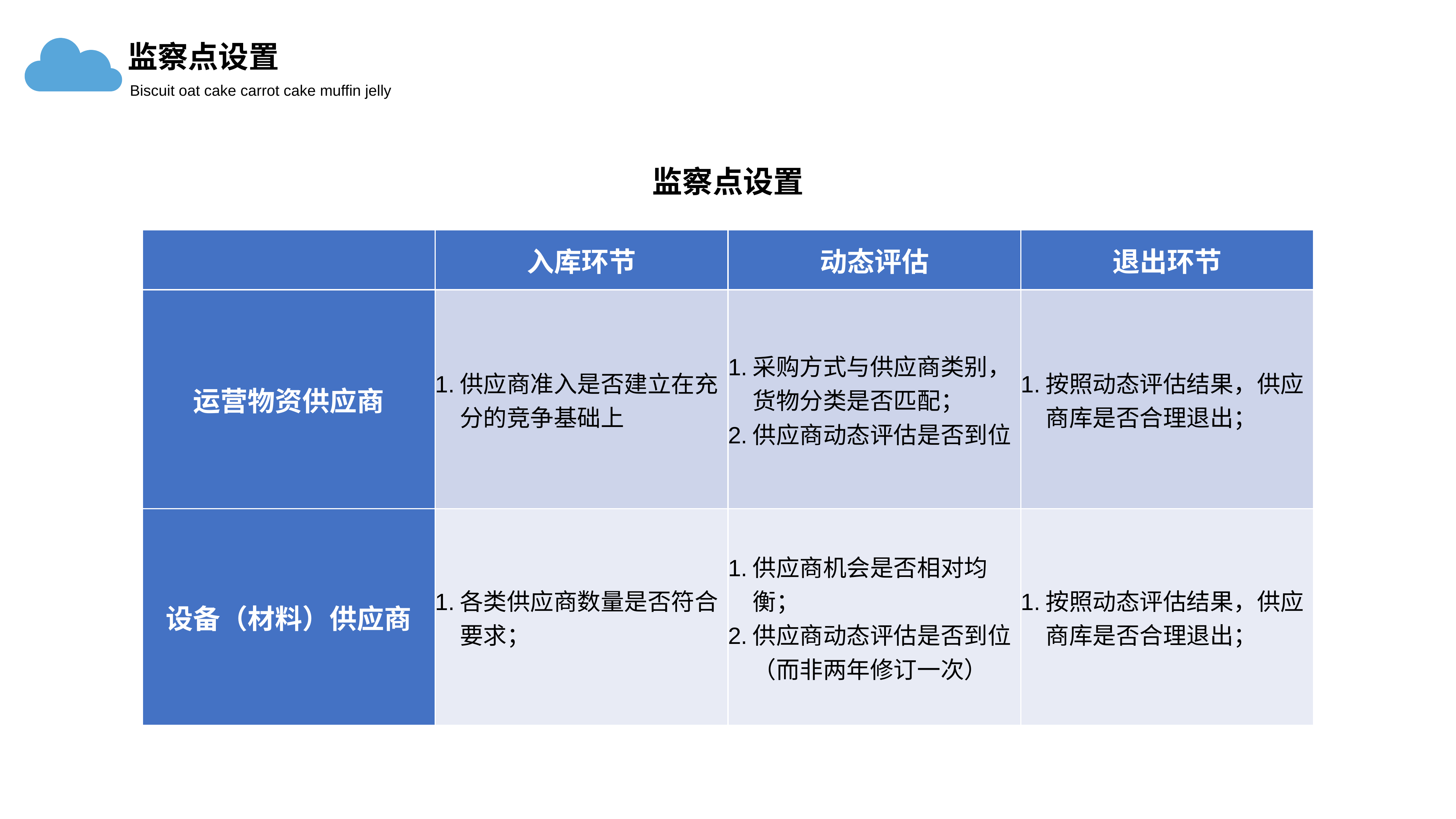

监察点设置

Biscuit oat cake carrot cake muffin jelly
监察点设置
|  | 入库环节 | 动态评估 | 退出环节 |
| --- | --- | --- | --- |
| 运营物资供应商 | 供应商准入是否建立在充分的竞争基础上 | 采购方式与供应商类别，货物分类是否匹配； 供应商动态评估是否到位 | 按照动态评估结果，供应商库是否合理退出； |
| 设备（材料）供应商 | 各类供应商数量是否符合要求； | 供应商机会是否相对均衡； 供应商动态评估是否到位（而非两年修订一次） | 按照动态评估结果，供应商库是否合理退出； |
100